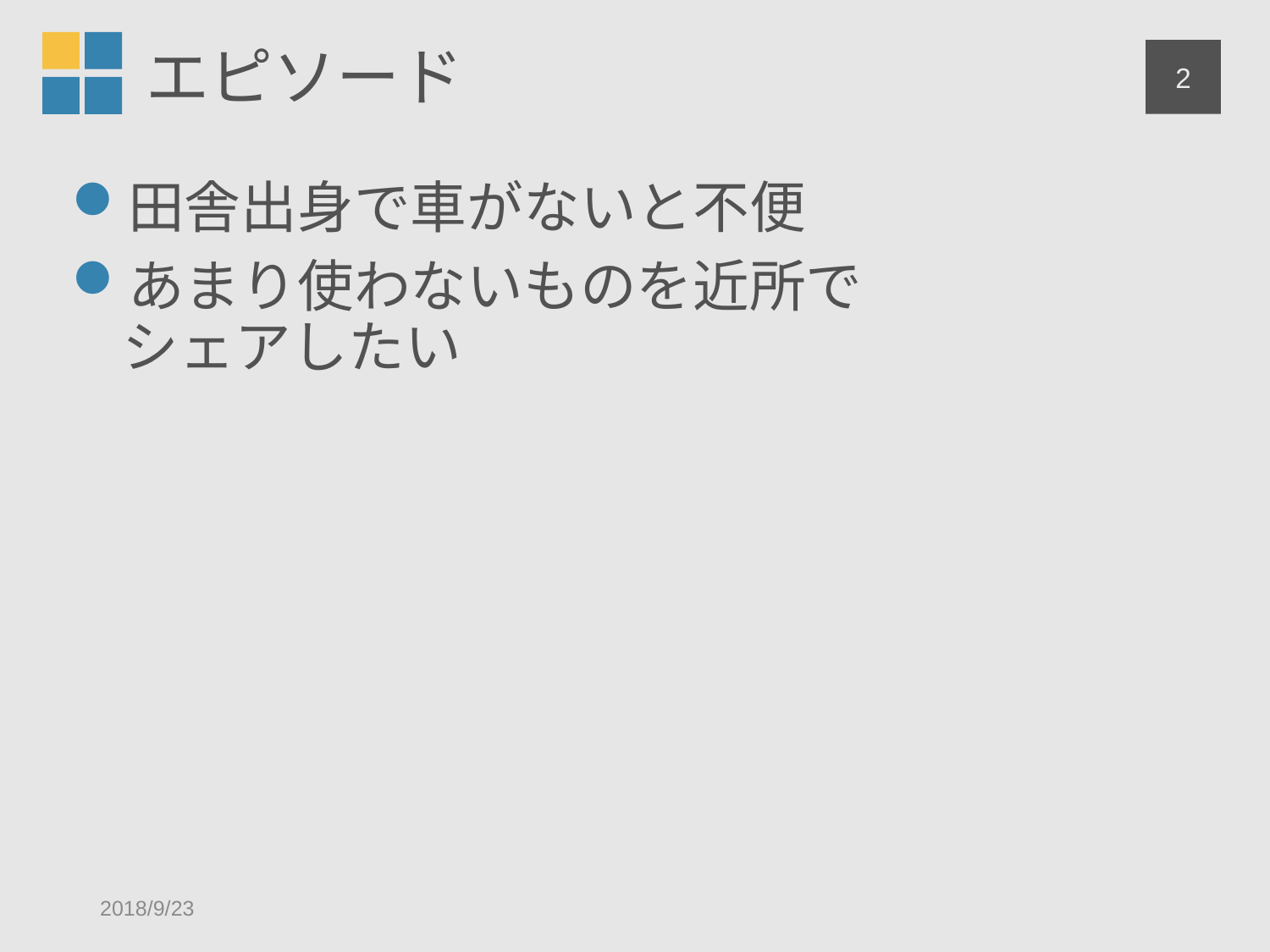

# エピソード
2
田舎出身で車がないと不便
あまり使わないものを近所で
シェアしたい
2018/9/23